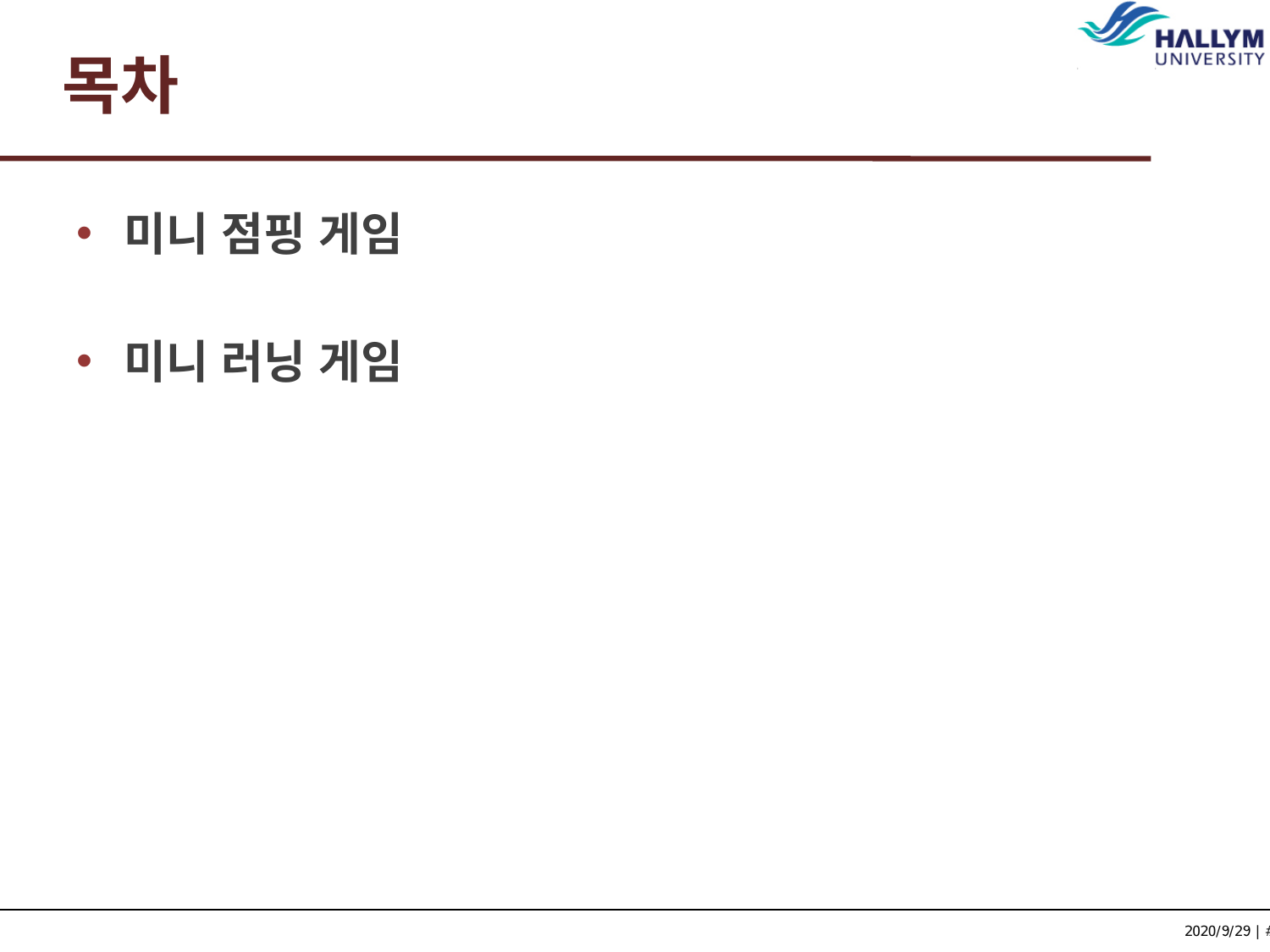

# 목차
미니 점핑 게임

미니 러닝 게임